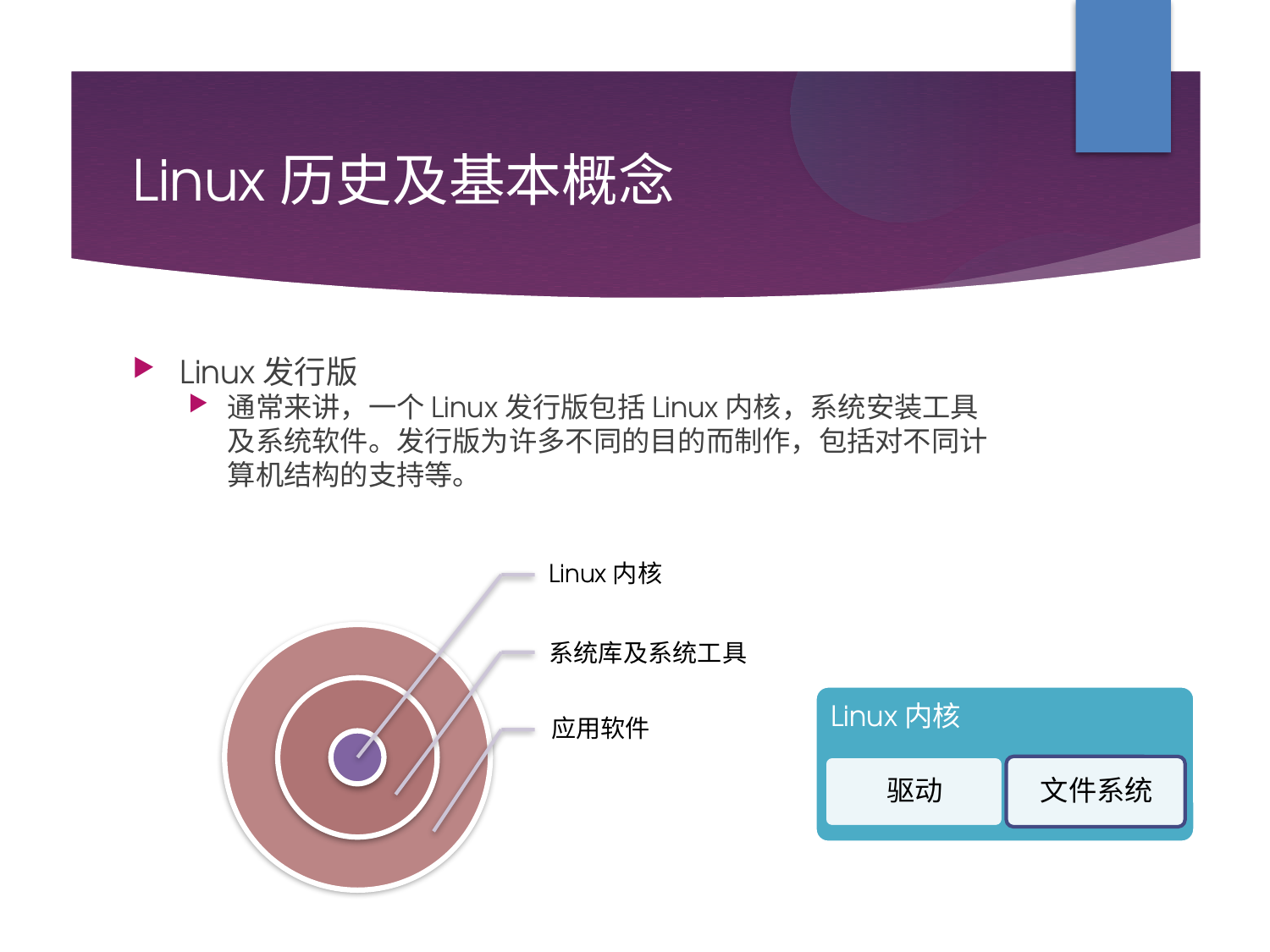

Linux历史及基本概念
Linux发行版
通常来讲，一个Linux发行版包括Linux内核，系统安装工具及系统软件。发行版为许多不同的目的而制作，包括对不同计算机结构的支持等。
Linux内核

系统库及系统工具

Linux内核
应用软件

驱动
文件系统